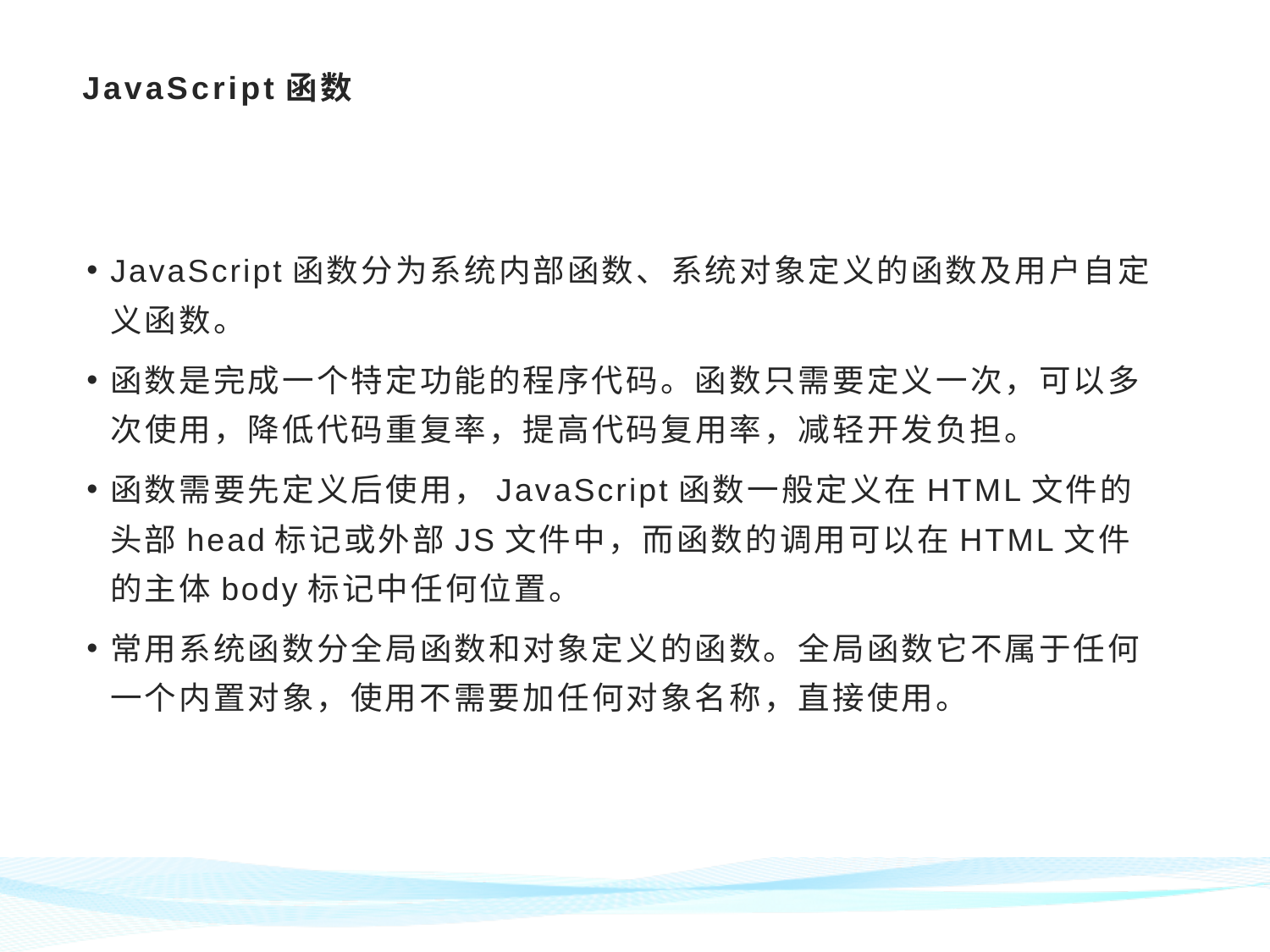

# JavaScript函数
JavaScript函数分为系统内部函数、系统对象定义的函数及用户自定义函数。
函数是完成一个特定功能的程序代码。函数只需要定义一次，可以多次使用，降低代码重复率，提高代码复用率，减轻开发负担。
函数需要先定义后使用，JavaScript函数一般定义在HTML文件的头部head标记或外部JS文件中，而函数的调用可以在HTML文件的主体body标记中任何位置。
常用系统函数分全局函数和对象定义的函数。全局函数它不属于任何一个内置对象，使用不需要加任何对象名称，直接使用。